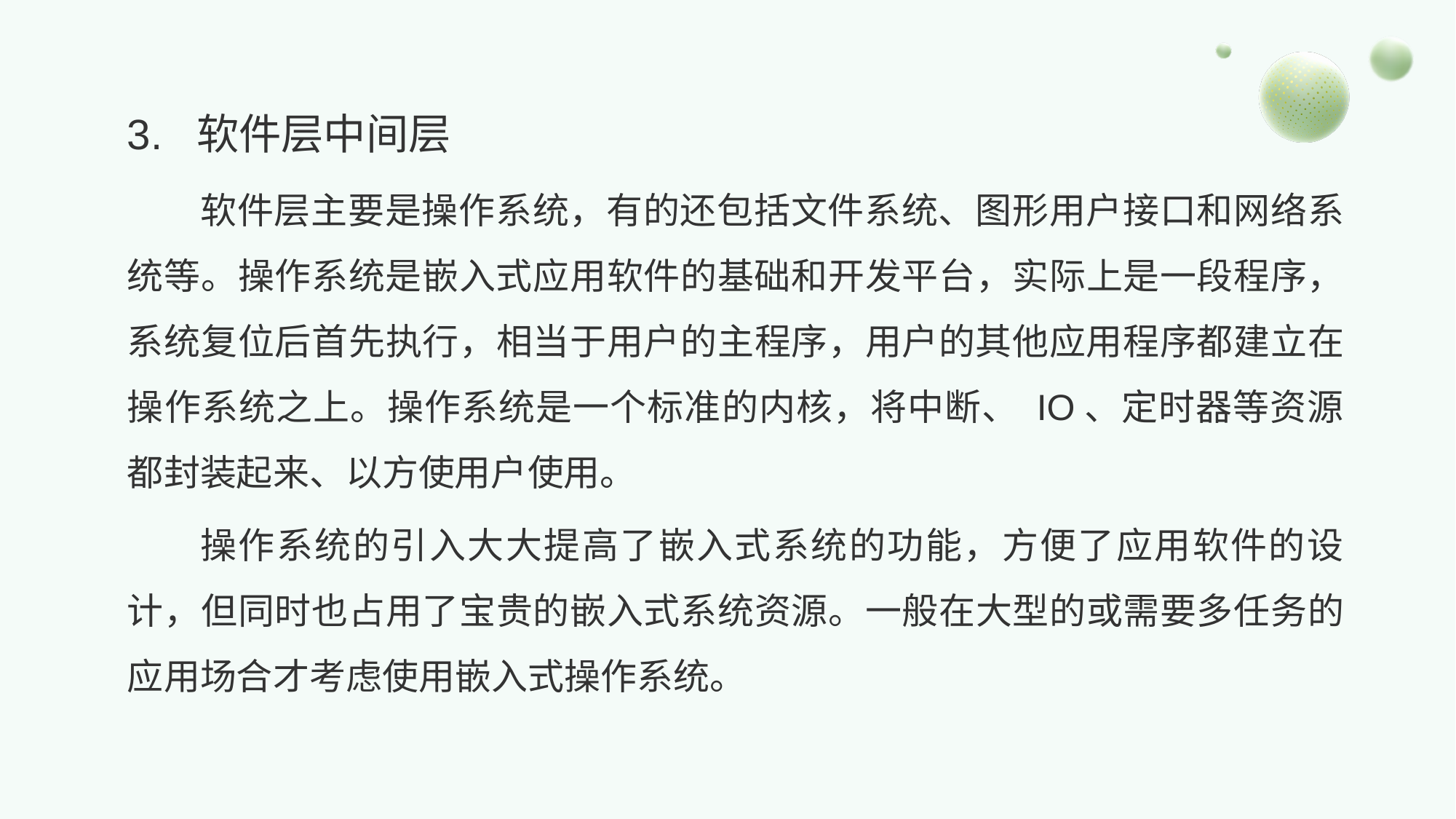

3.  软件层中间层
软件层主要是操作系统，有的还包括文件系统、图形用户接口和网络系统等。操作系统是嵌入式应用软件的基础和开发平台，实际上是一段程序，系统复位后首先执行，相当于用户的主程序，用户的其他应用程序都建立在操作系统之上。操作系统是一个标准的内核，将中断、 IO、定时器等资源都封装起来、以方使用户使用。
操作系统的引入大大提高了嵌入式系统的功能，方便了应用软件的设计，但同时也占用了宝贵的嵌入式系统资源。一般在大型的或需要多任务的应用场合才考虑使用嵌入式操作系统。